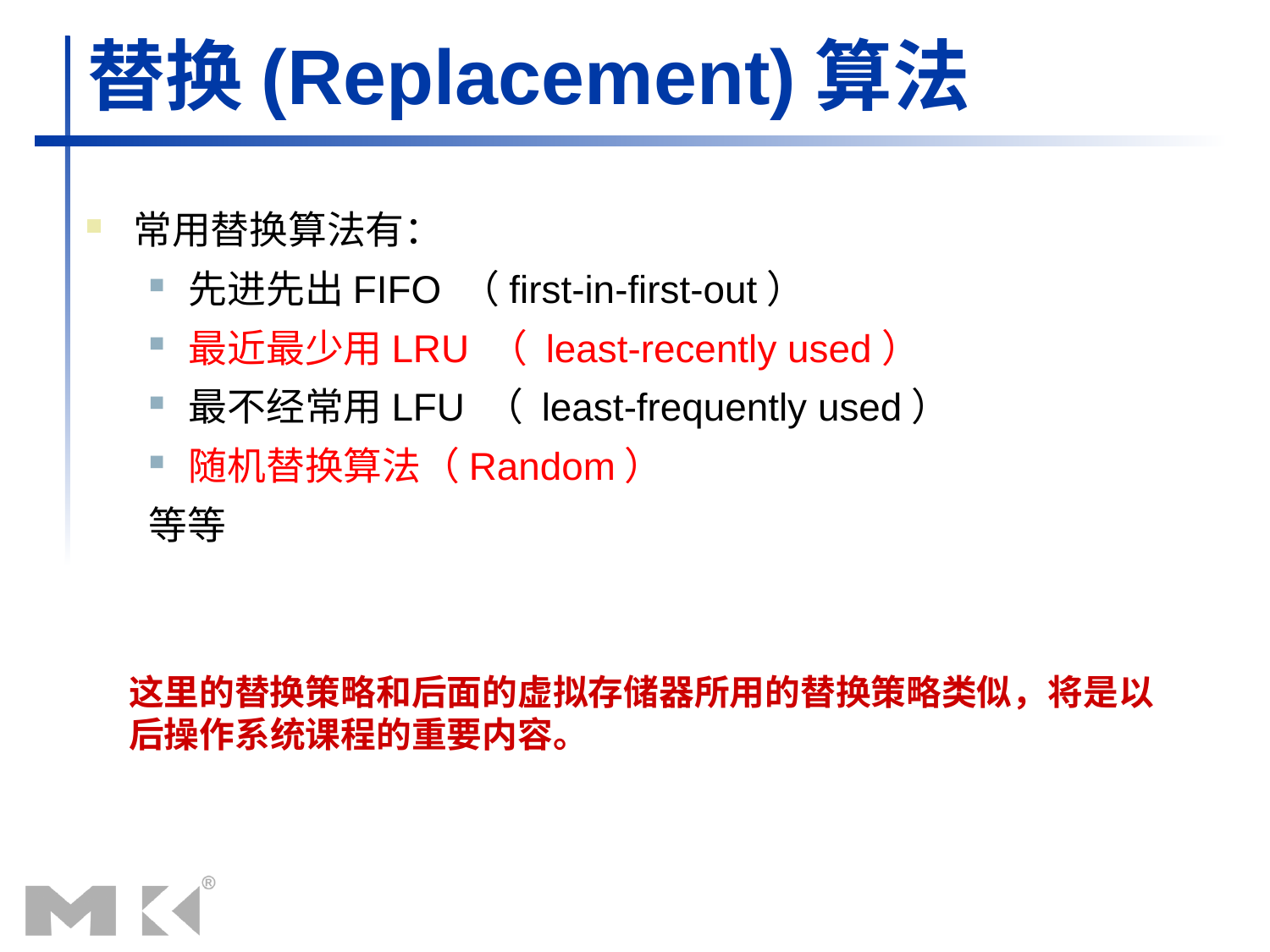

替换(Replacement)算法
常用替换算法有：
先进先出FIFO （first-in-first-out）
最近最少用LRU （ least-recently used）
最不经常用LFU （ least-frequently used）
随机替换算法（Random）
等等
这里的替换策略和后面的虚拟存储器所用的替换策略类似，将是以后操作系统课程的重要内容。